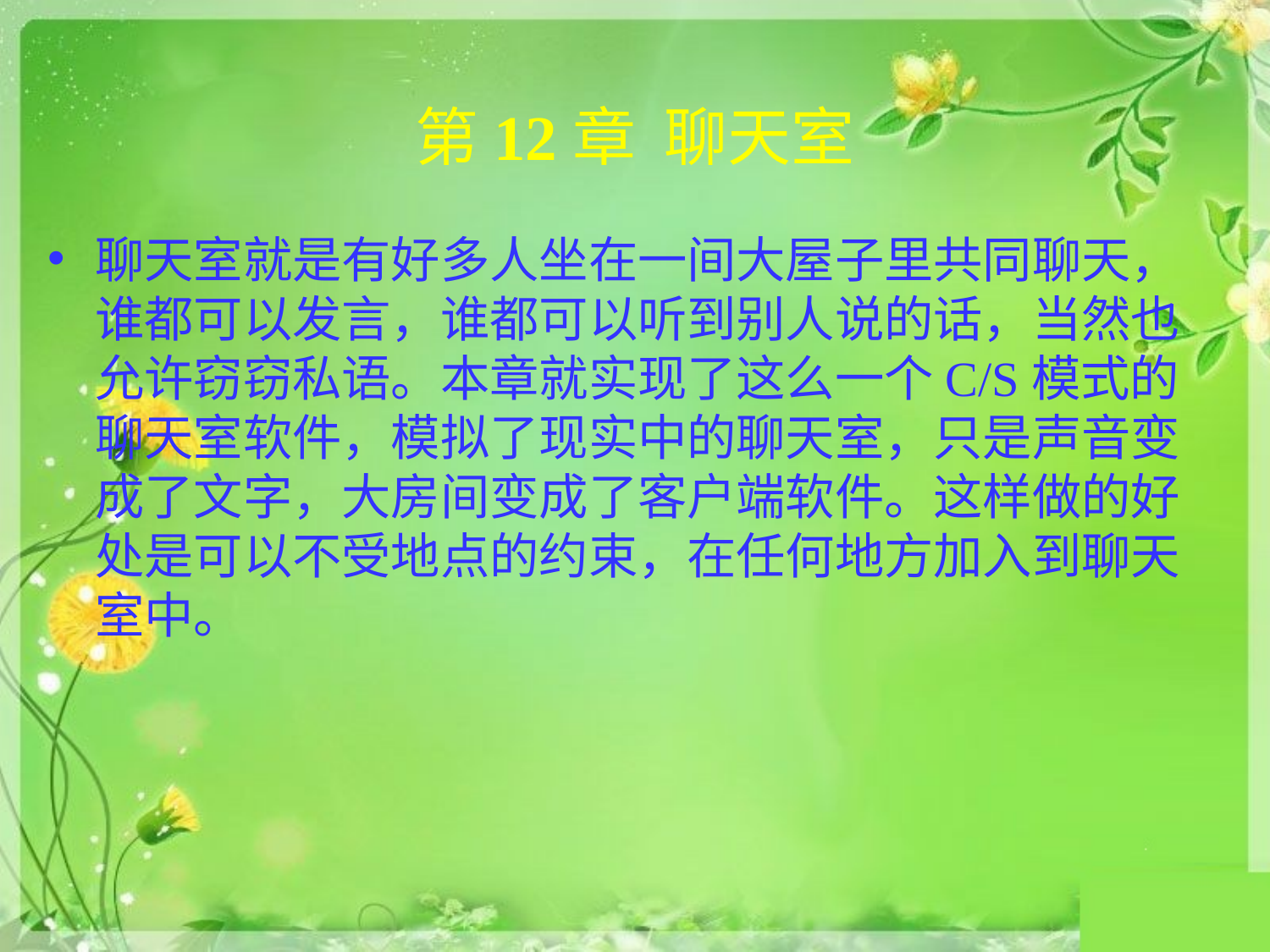

# 第12章  聊天室
聊天室就是有好多人坐在一间大屋子里共同聊天，谁都可以发言，谁都可以听到别人说的话，当然也允许窃窃私语。本章就实现了这么一个C/S模式的聊天室软件，模拟了现实中的聊天室，只是声音变成了文字，大房间变成了客户端软件。这样做的好处是可以不受地点的约束，在任何地方加入到聊天室中。